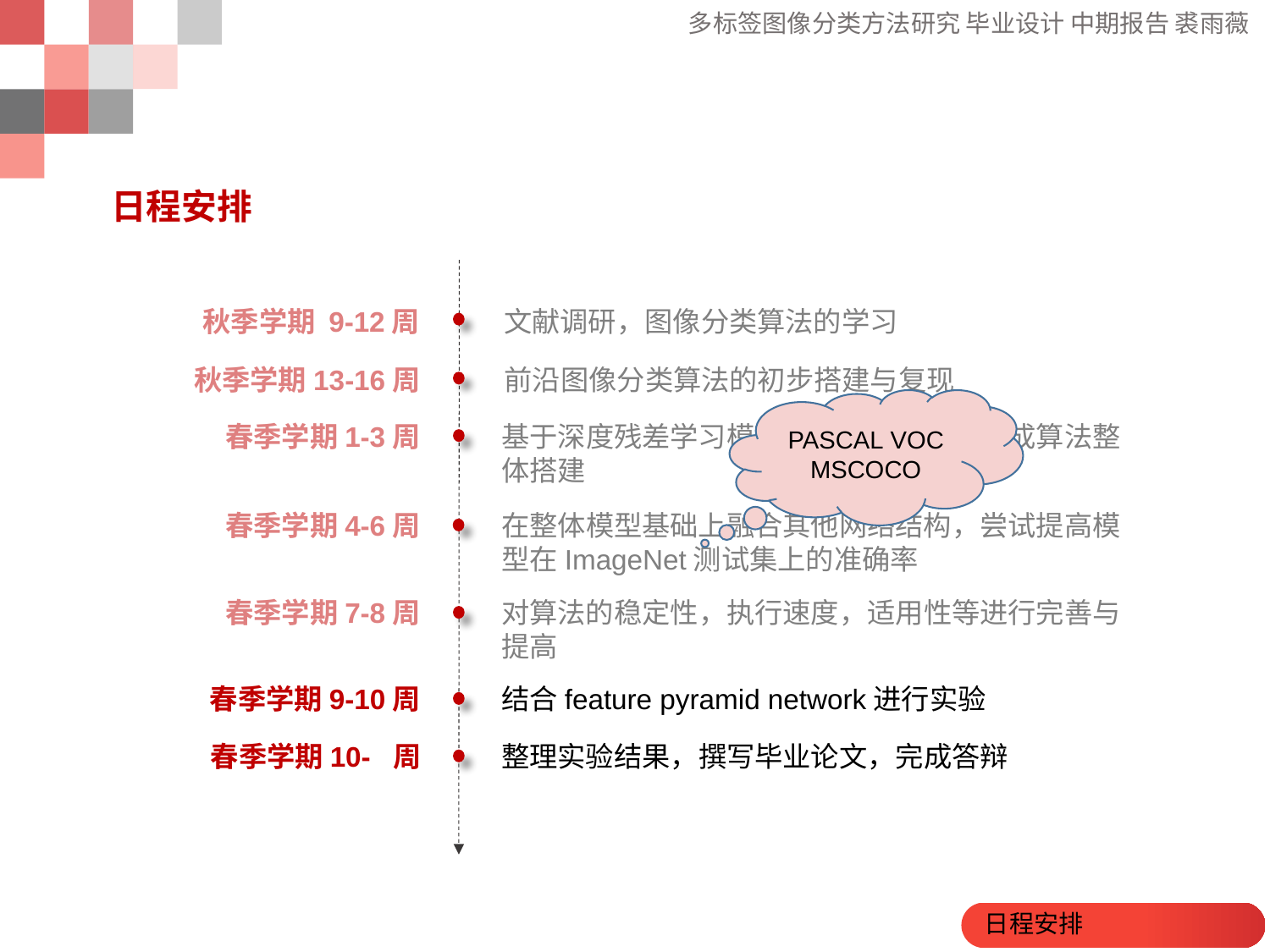

日程安排

秋季学期 9-12周
文献调研，图像分类算法的学习

秋季学期13-16周
前沿图像分类算法的初步搭建与复现

PASCAL VOC
MSCOCO
春季学期1-3周
基于深度残差学习模型和双路径网络，完成算法整体搭建

春季学期4-6周
在整体模型基础上融合其他网络结构，尝试提高模型在ImageNet测试集上的准确率

春季学期7-8周
对算法的稳定性，执行速度，适用性等进行完善与提高

春季学期9-10周
结合feature pyramid network进行实验

春季学期10-  周
整理实验结果，撰写毕业论文，完成答辩

     日程安排